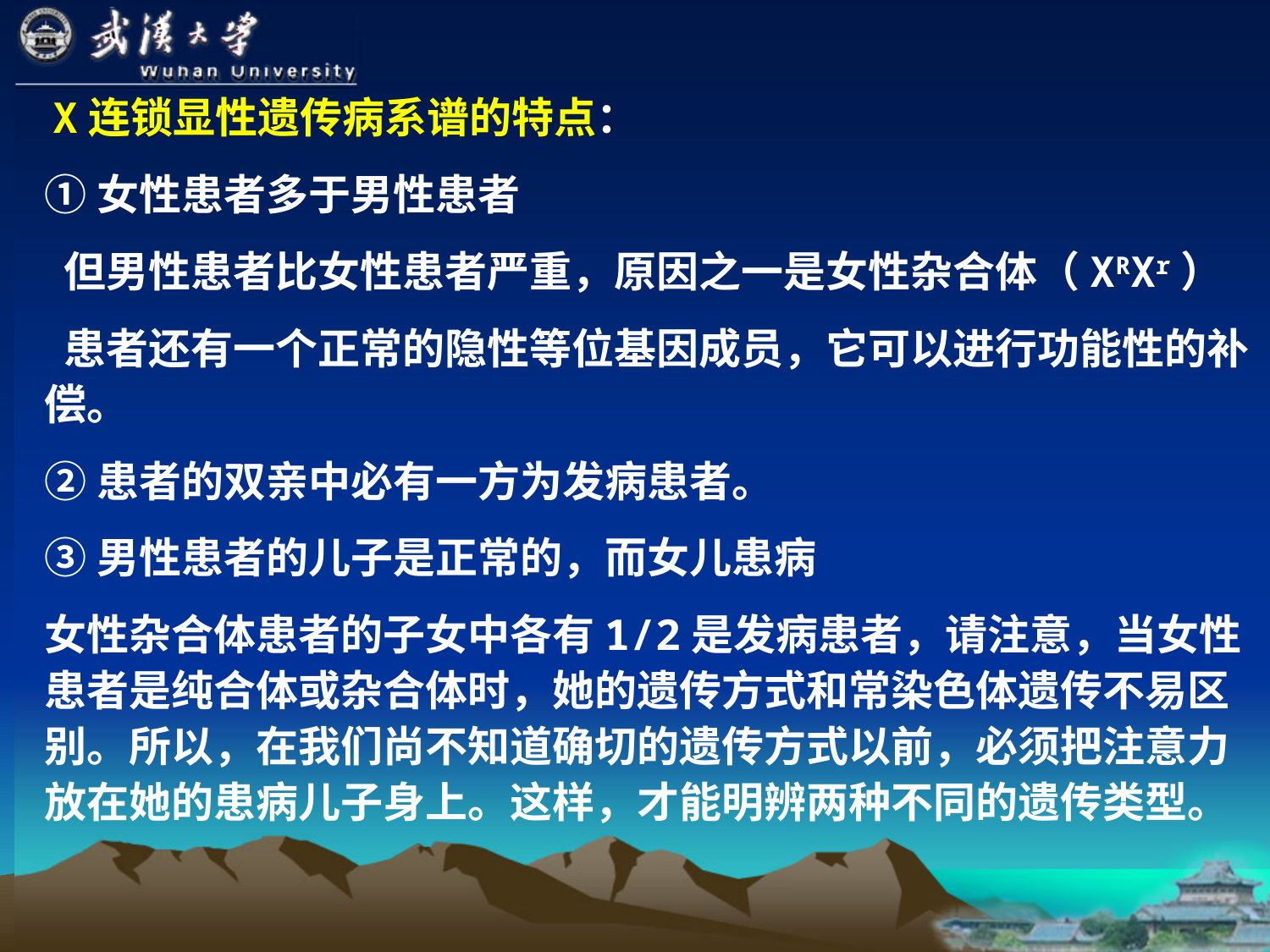

X连锁显性遗传病系谱的特点：
①女性患者多于男性患者
 但男性患者比女性患者严重，原因之一是女性杂合体（XRXr）
 患者还有一个正常的隐性等位基因成员，它可以进行功能性的补偿。
②患者的双亲中必有一方为发病患者。
③男性患者的儿子是正常的，而女儿患病
女性杂合体患者的子女中各有1/2是发病患者，请注意，当女性患者是纯合体或杂合体时，她的遗传方式和常染色体遗传不易区别。所以，在我们尚不知道确切的遗传方式以前，必须把注意力放在她的患病儿子身上。这样，才能明辨两种不同的遗传类型。